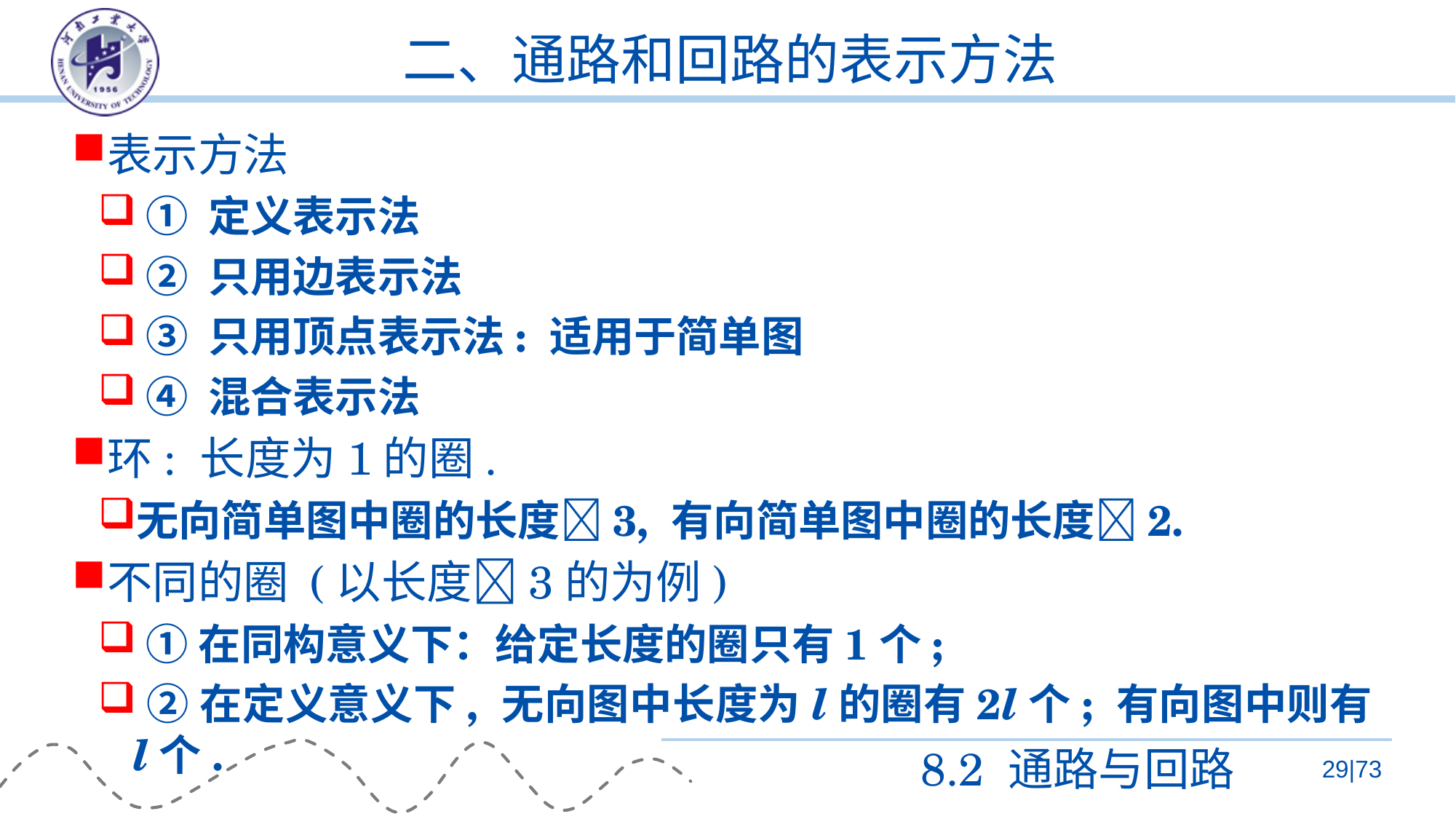

# 二、通路和回路的表示方法
表示方法
 ① 定义表示法
 ② 只用边表示法
 ③ 只用顶点表示法: 适用于简单图
 ④ 混合表示法
环: 长度为1的圈.
无向简单图中圈的长度≥3, 有向简单图中圈的长度≥2.
不同的圈 (以长度≥3的为例)
 ①在同构意义下：给定长度的圈只有1个;
 ②在定义意义下, 无向图中长度为l的圈有2l个; 有向图中则有l个.
8.2 通路与回路
29|73